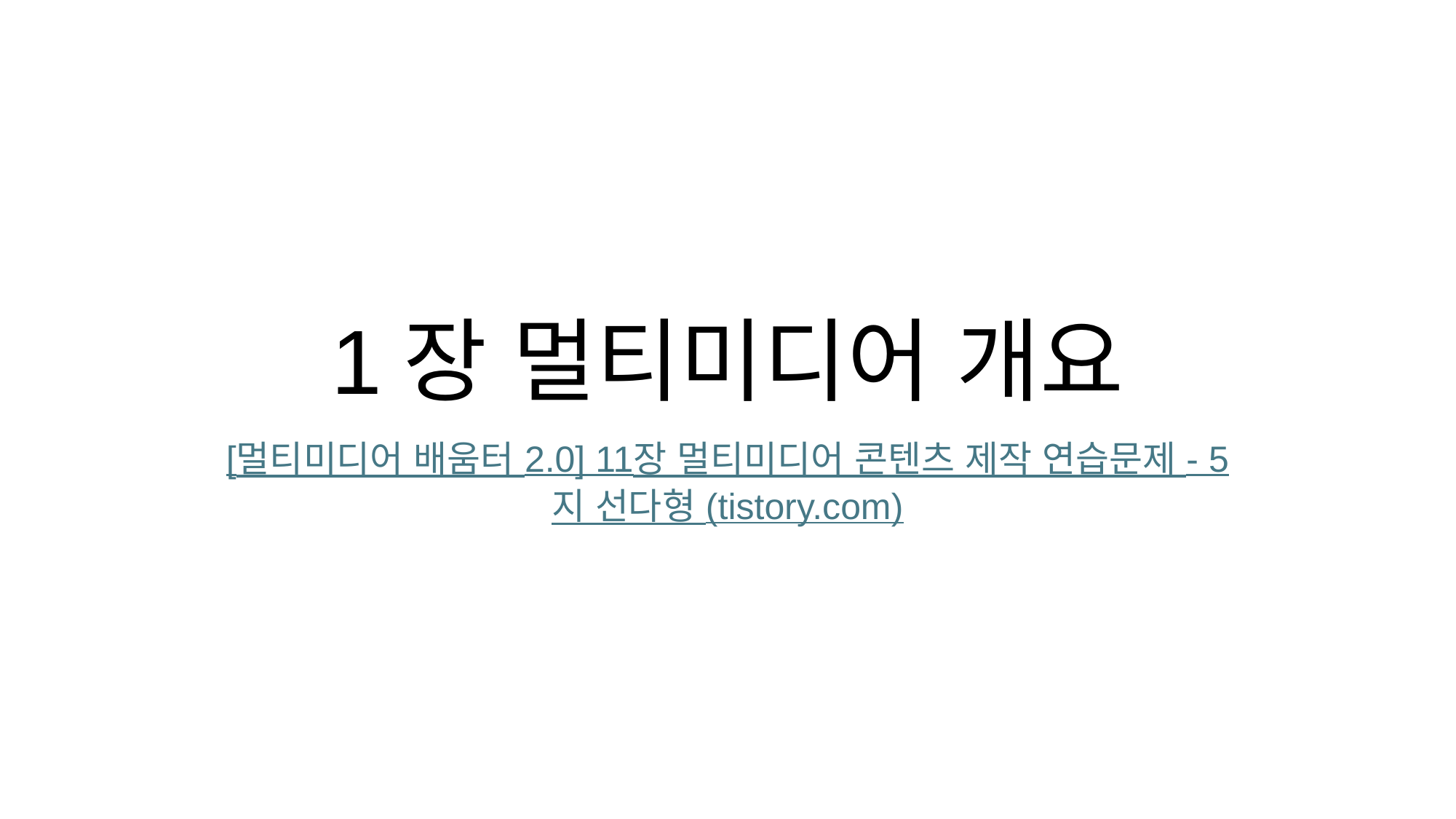

# 1장 멀티미디어 개요
[멀티미디어 배움터 2.0] 11장 멀티미디어 콘텐츠 제작 연습문제 - 5지 선다형 (tistory.com)